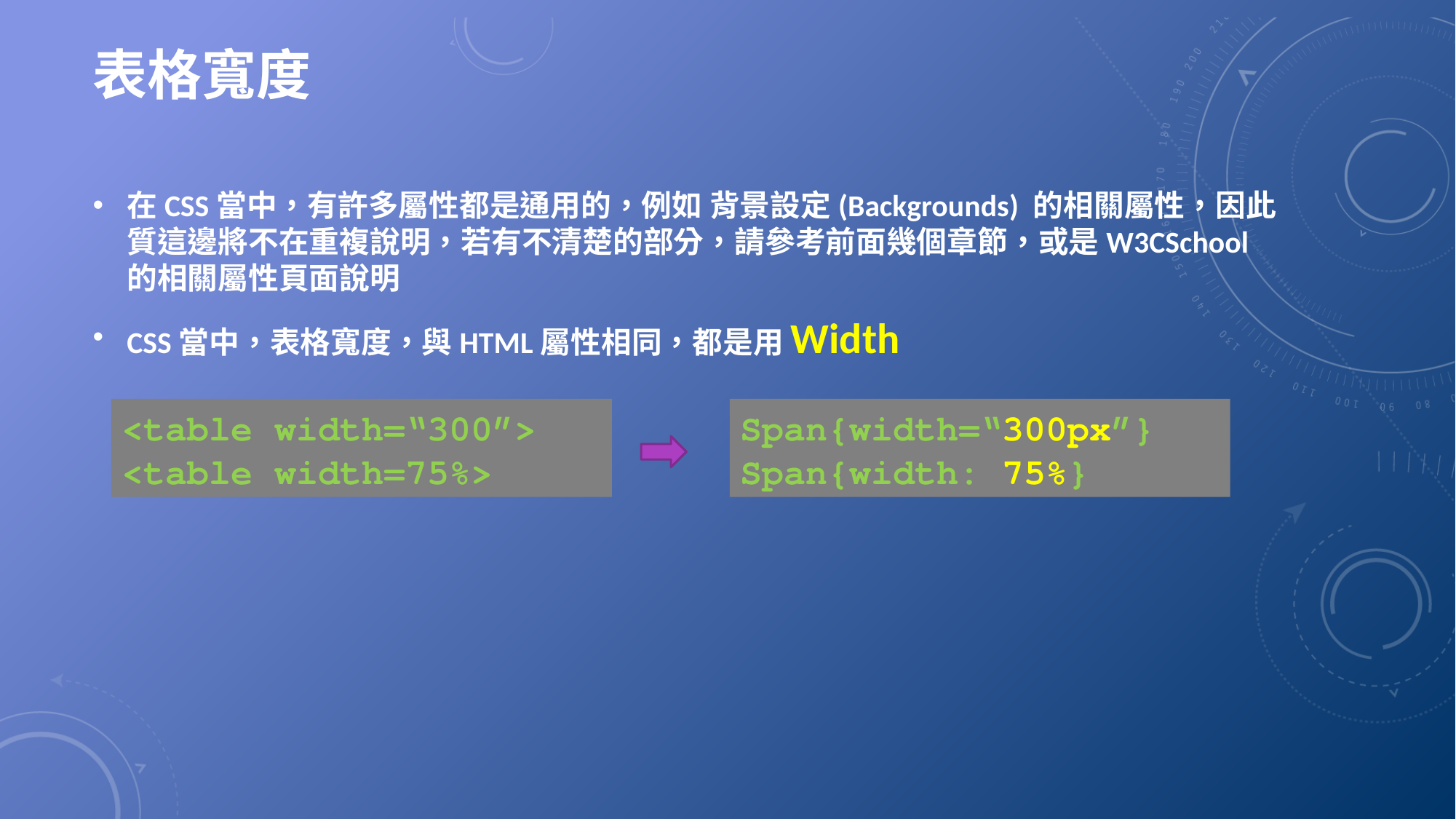

# 表格寬度
在CSS當中，有許多屬性都是通用的，例如 背景設定(Backgrounds) 的相關屬性，因此質這邊將不在重複說明，若有不清楚的部分，請參考前面幾個章節，或是W3CSchool的相關屬性頁面說明
CSS當中，表格寬度，與HTML屬性相同，都是用Width

Span{width=“300px”}
Span{width: 75%}
<table width=“300”>
<table width=75%>